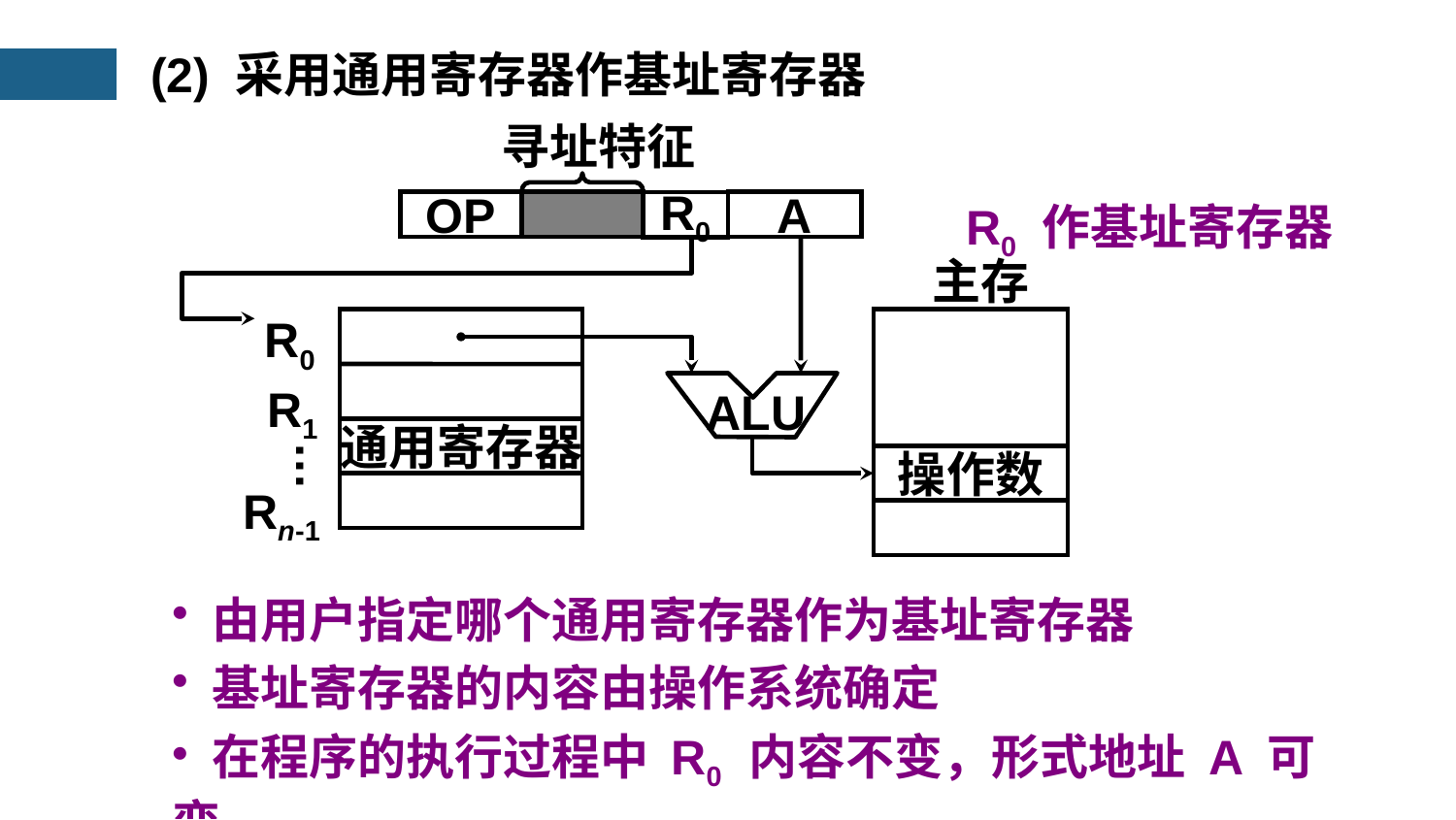

(2) 采用通用寄存器作基址寄存器
寻址特征

R0 作基址寄存器
OP

A
R0

主存

操作数

R0

R1
通用寄存器
Rn-1

…

ALU

 由用户指定哪个通用寄存器作为基址寄存器
 基址寄存器的内容由操作系统确定
 在程序的执行过程中 R0  内容不变，形式地址 A 可变